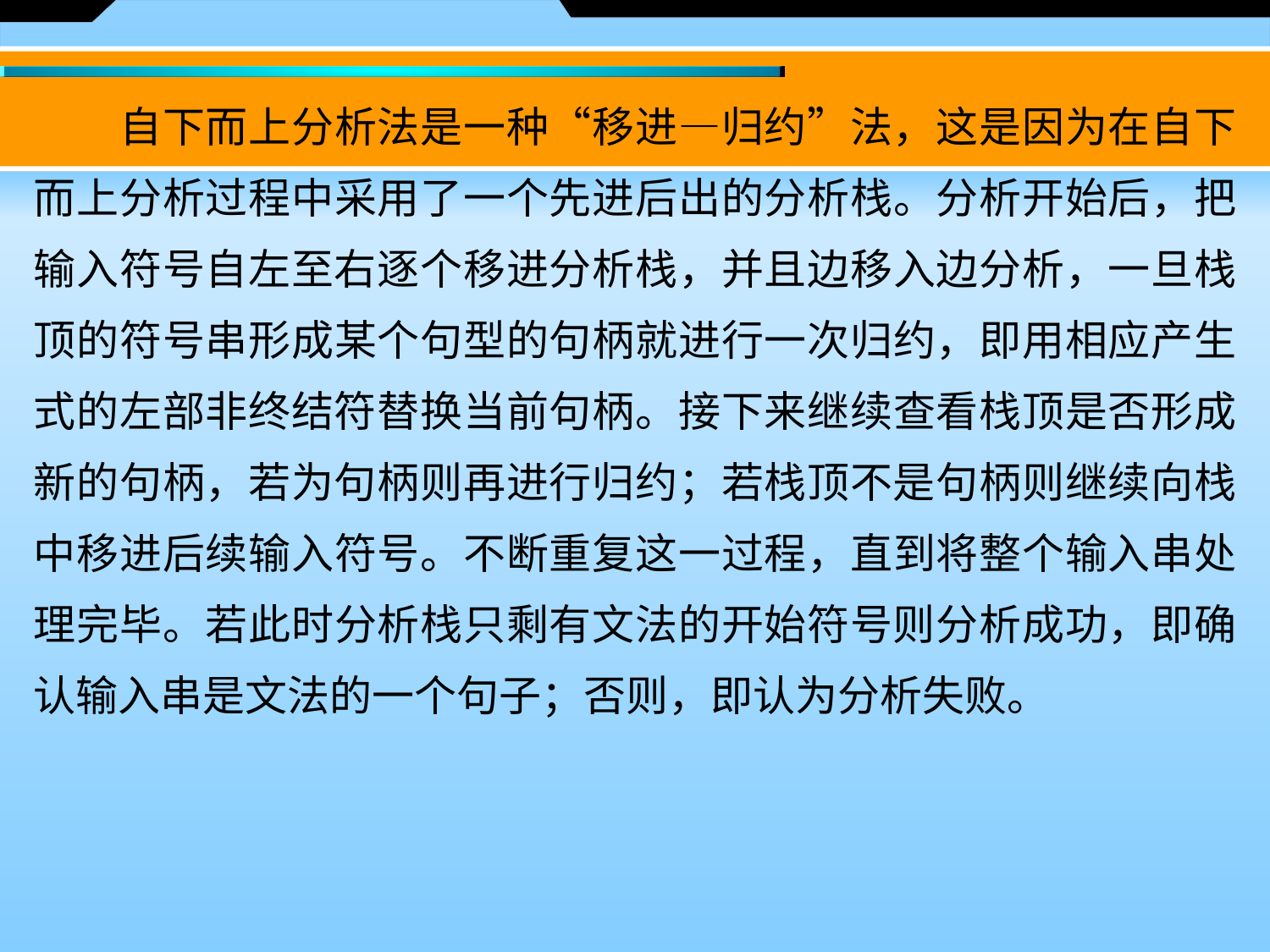

自下而上分析法是一种“移进—归约”法，这是因为在自下而上分析过程中采用了一个先进后出的分析栈。分析开始后，把输入符号自左至右逐个移进分析栈，并且边移入边分析，一旦栈顶的符号串形成某个句型的句柄就进行一次归约，即用相应产生式的左部非终结符替换当前句柄。接下来继续查看栈顶是否形成新的句柄，若为句柄则再进行归约；若栈顶不是句柄则继续向栈中移进后续输入符号。不断重复这一过程，直到将整个输入串处理完毕。若此时分析栈只剩有文法的开始符号则分析成功，即确认输入串是文法的一个句子；否则，即认为分析失败。